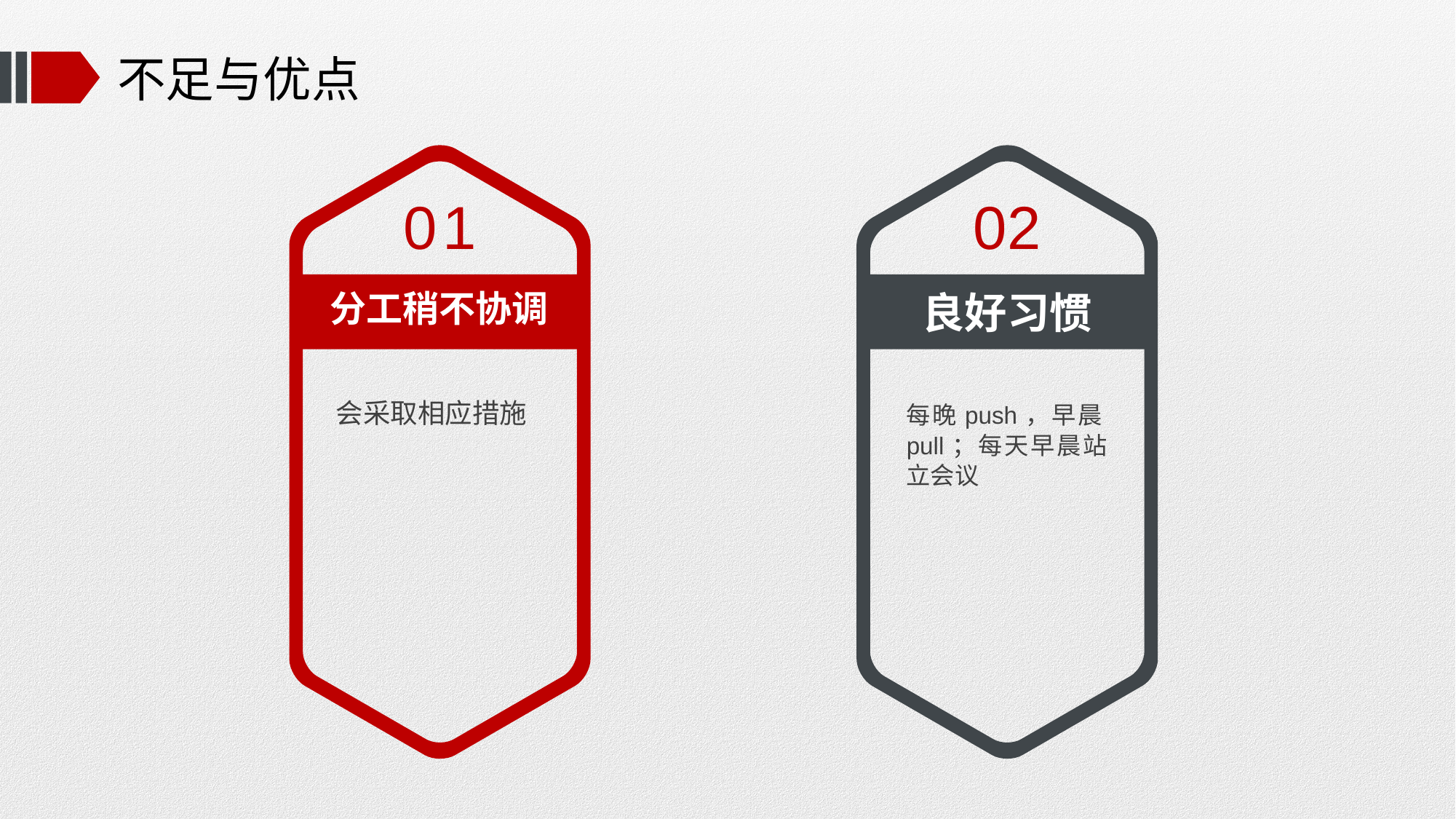

# 不足与优点

01
分工稍不协调
会采取相应措施

02
良好习惯
每晚push，早晨pull；每天早晨站立会议